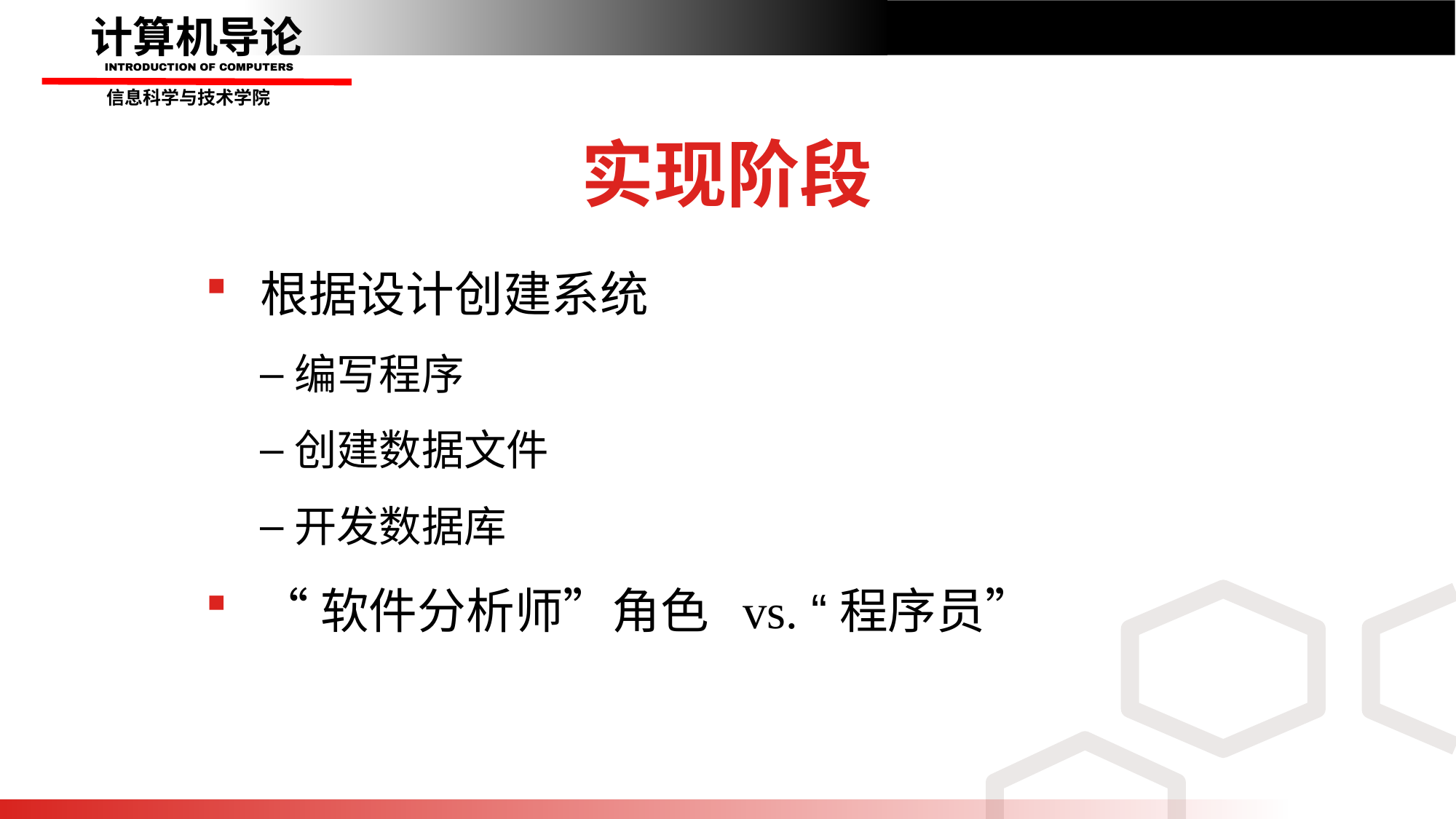

# 实现阶段
根据设计创建系统
编写程序
创建数据文件
开发数据库
“软件分析师”角色  vs. “程序员”